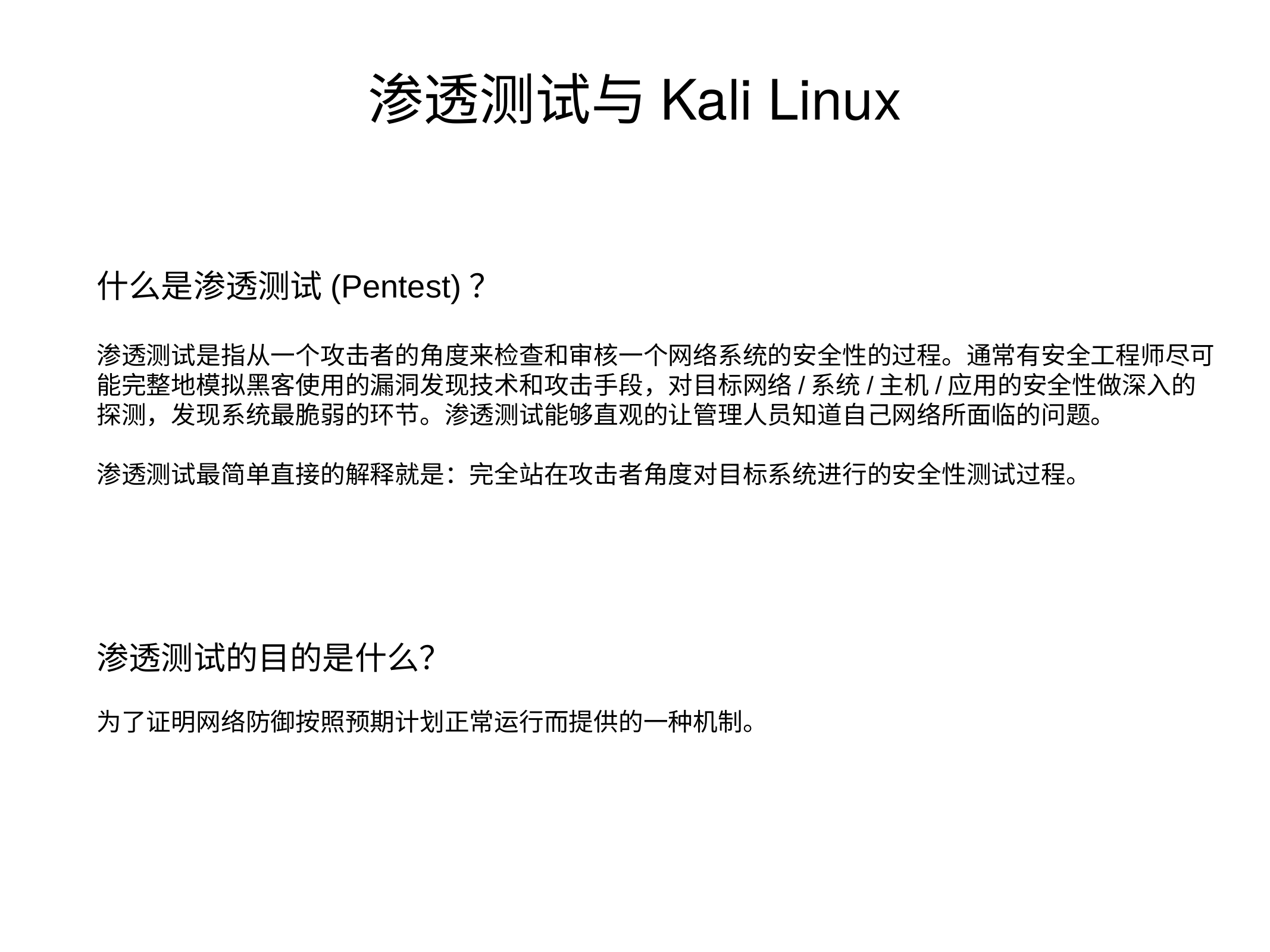

渗透测试与Kali Linux
什么是渗透测试(Pentest)？

渗透测试是指从一个攻击者的角度来检查和审核一个网络系统的安全性的过程。通常有安全工程师尽可能完整地模拟黑客使用的漏洞发现技术和攻击手段，对目标网络/系统/主机/应用的安全性做深入的探测，发现系统最脆弱的环节。渗透测试能够直观的让管理人员知道自己网络所面临的问题。

渗透测试最简单直接的解释就是：完全站在攻击者角度对目标系统进行的安全性测试过程。

渗透测试的目的是什么？

为了证明网络防御按照预期计划正常运行而提供的一种机制。